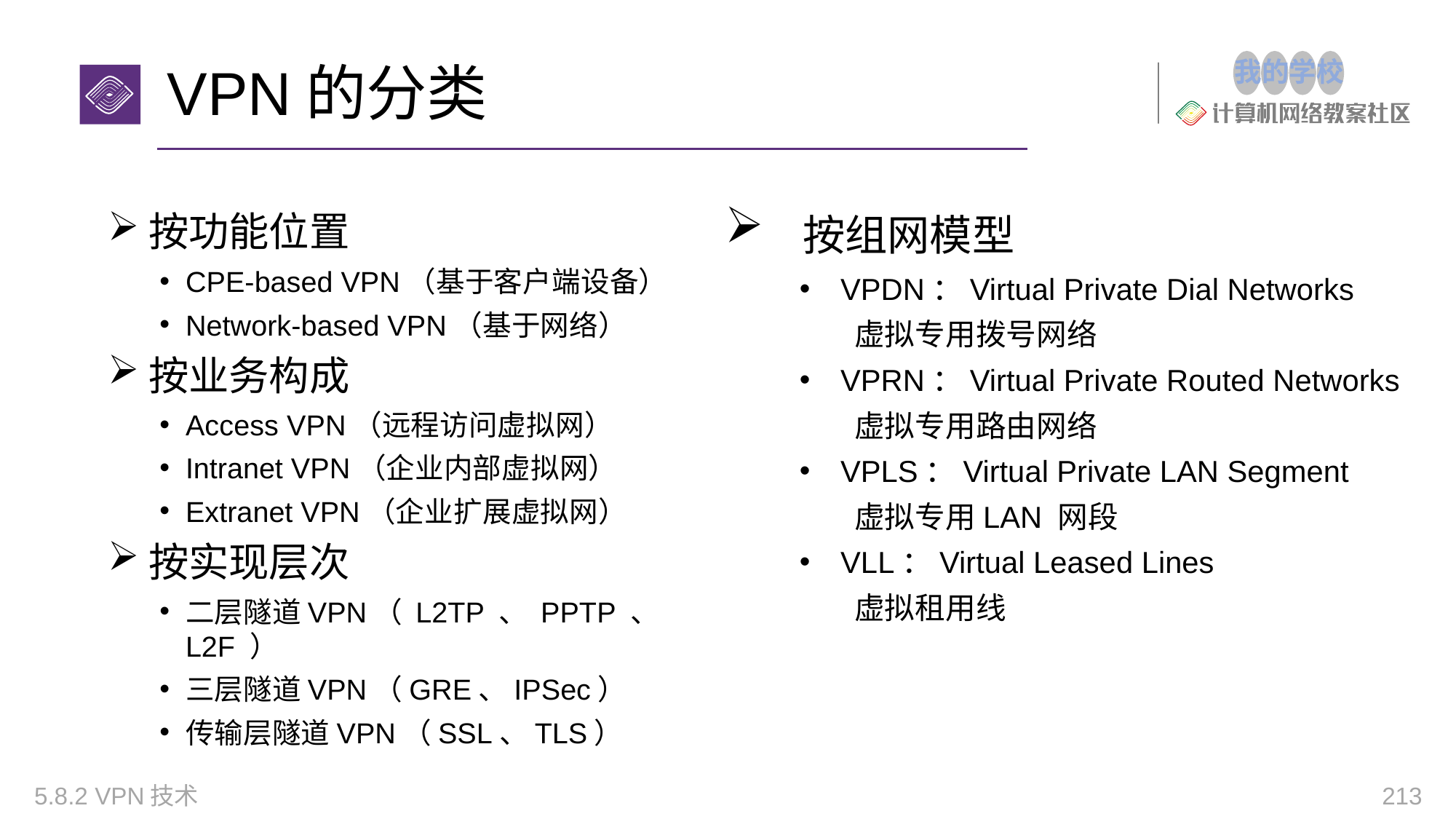

# VPN的分类
 按组网模型
VPDN：Virtual Private Dial Networks
虚拟专用拨号网络
VPRN：Virtual Private Routed Networks
虚拟专用路由网络
VPLS：Virtual Private LAN Segment
虚拟专用LAN 网段
VLL：Virtual Leased Lines
虚拟租用线

按功能位置
CPE-based VPN（基于客户端设备）
Network-based VPN（基于网络）
按业务构成
Access VPN（远程访问虚拟网）
Intranet VPN（企业内部虚拟网）
Extranet VPN（企业扩展虚拟网）
按实现层次
二层隧道VPN（ L2TP 、 PPTP 、 L2F ）
三层隧道VPN（GRE、IPSec）
传输层隧道VPN（SSL、TLS）

5.8.2 VPN技术
213